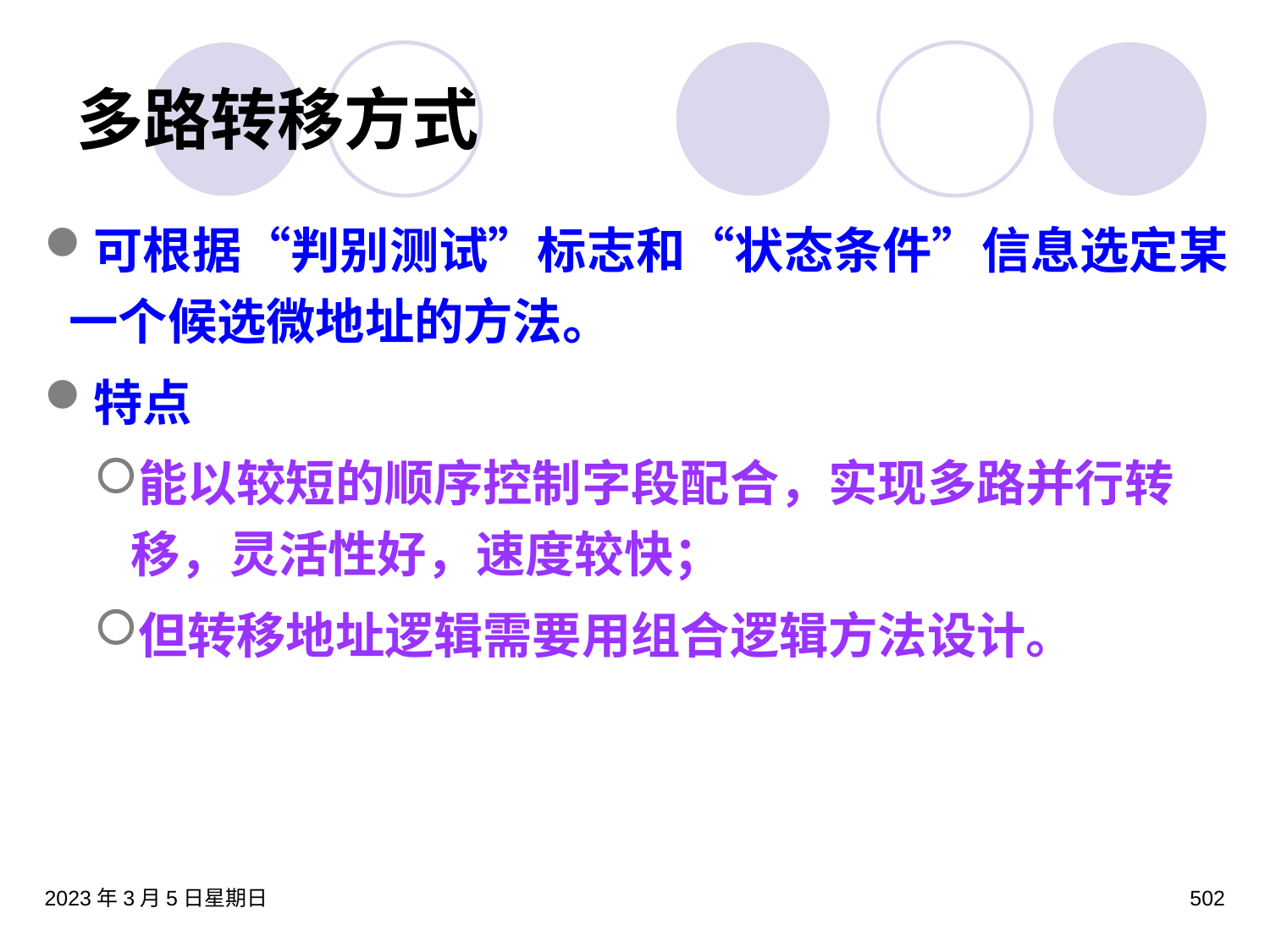

# 多路转移方式
可根据“判别测试”标志和“状态条件”信息选定某一个候选微地址的方法。
特点
能以较短的顺序控制字段配合，实现多路并行转移，灵活性好，速度较快；
但转移地址逻辑需要用组合逻辑方法设计。

2023年3月5日星期日
502